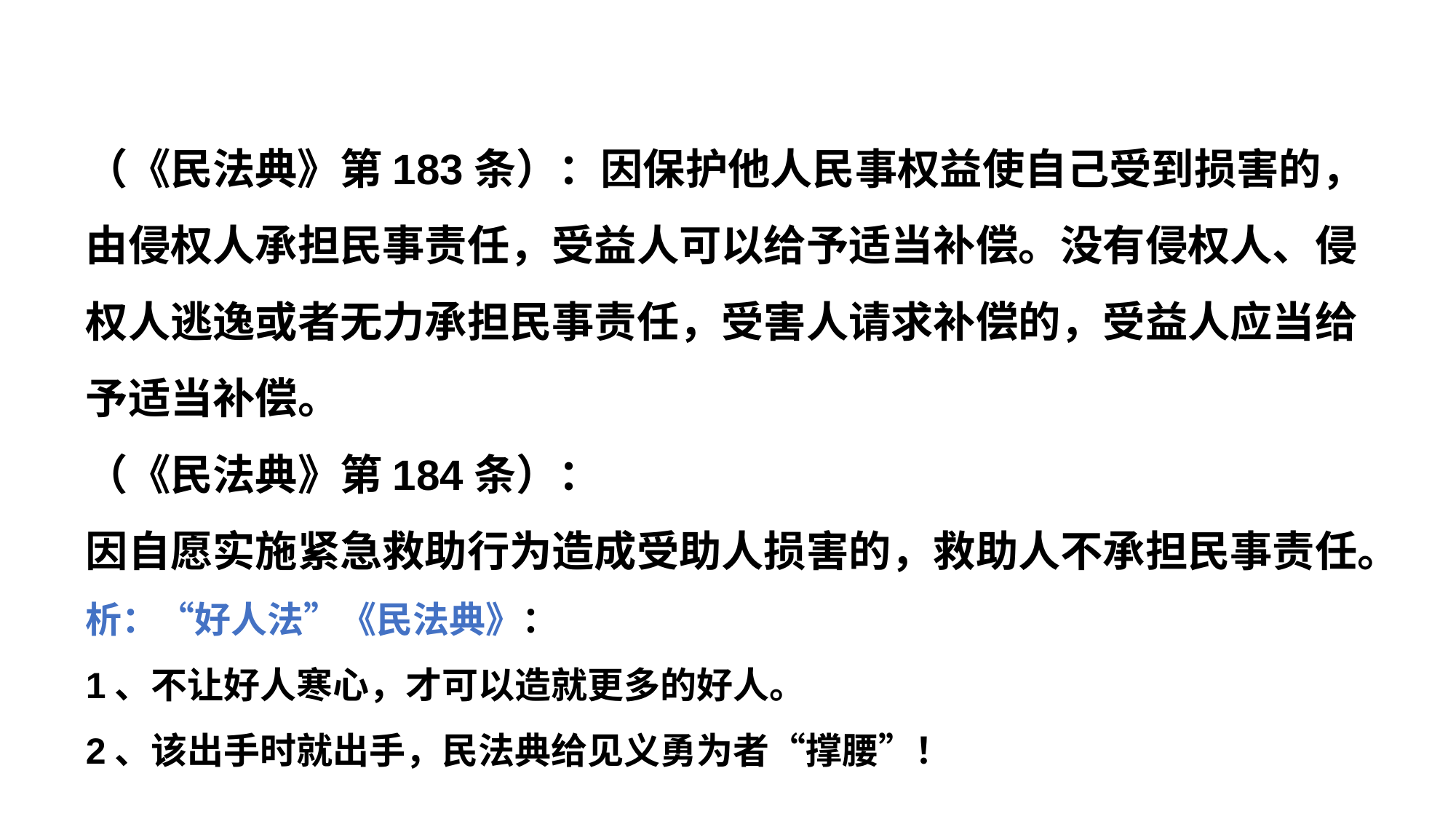

（《民法典》第183条）：因保护他人民事权益使自己受到损害的，由侵权人承担民事责任，受益人可以给予适当补偿。没有侵权人、侵权人逃逸或者无力承担民事责任，受害人请求补偿的，受益人应当给予适当补偿。
（《民法典》第184条）：
因自愿实施紧急救助行为造成受助人损害的，救助人不承担民事责任。
析：“好人法”《民法典》：
1、不让好人寒心，才可以造就更多的好人。
2、该出手时就出手，民法典给见义勇为者“撑腰”！